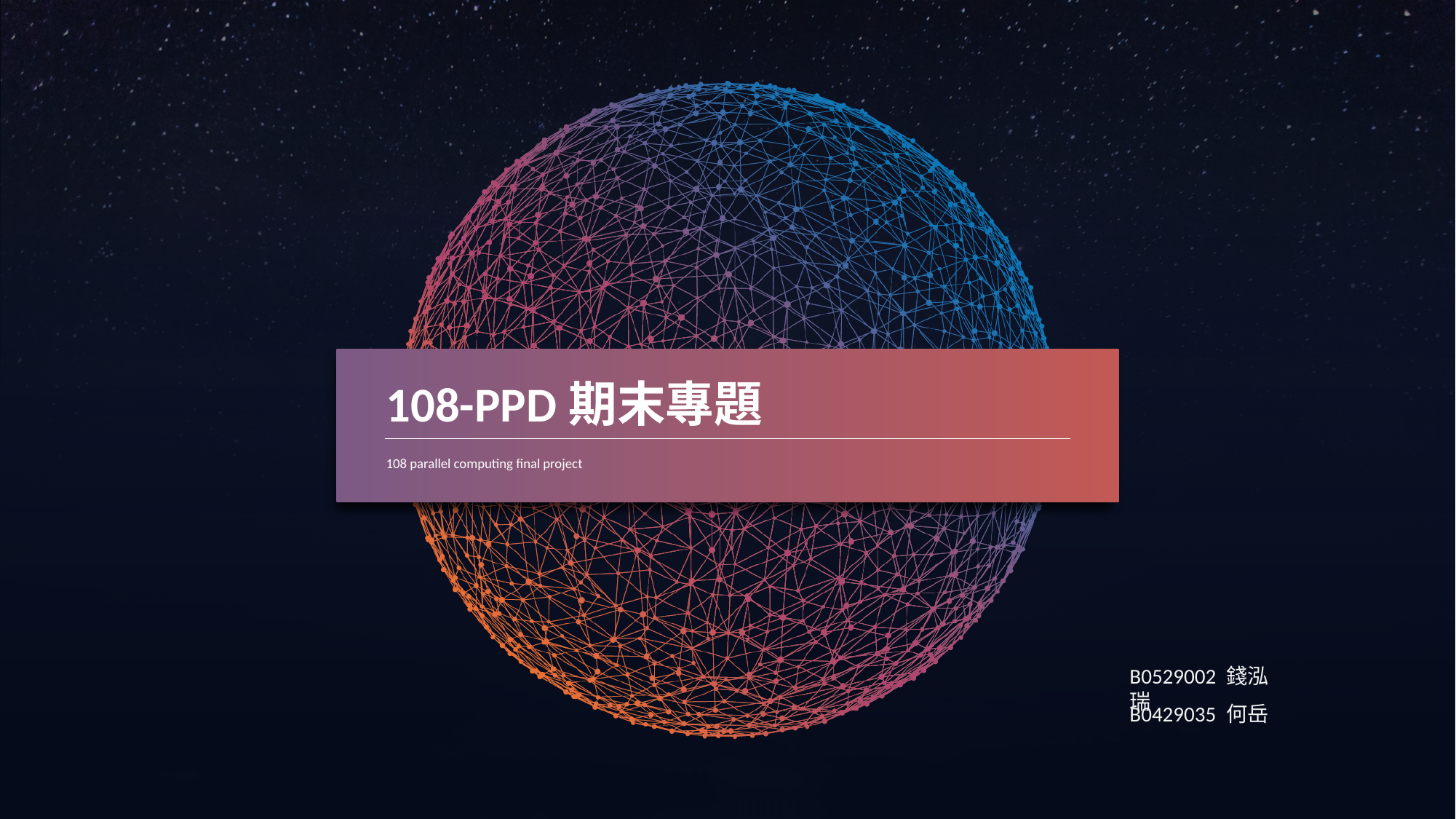

108-PPD期末專題
108 parallel computing final project
B0529002 錢泓瑞
B0429035 何岳